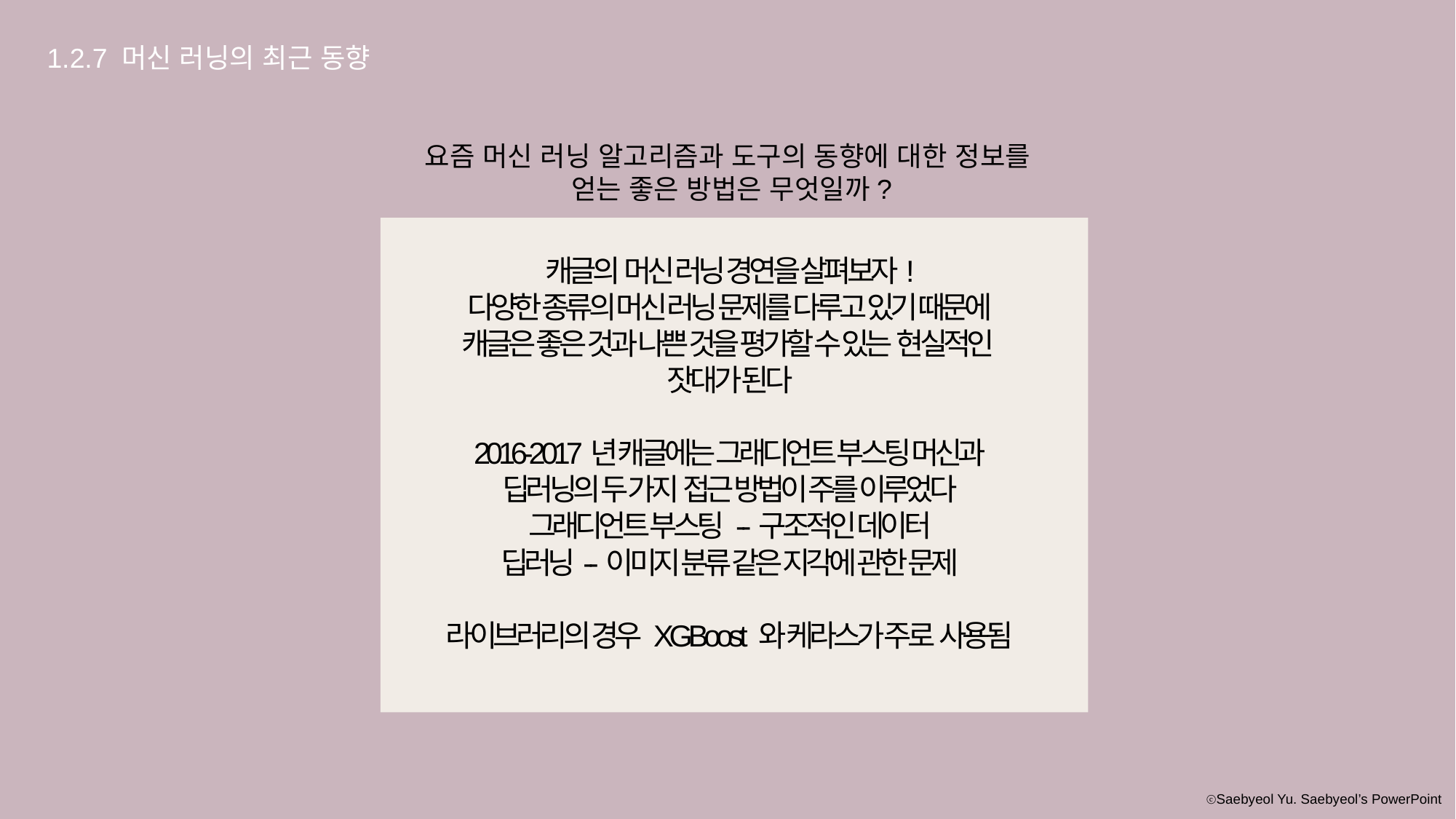

1.2.7 머신 러닝의 최근 동향
요즘 머신 러닝 알고리즘과 도구의 동향에 대한 정보를
얻는 좋은 방법은 무엇일까?

캐글의  머신 러닝 경연을 살펴보자!
다양한 종류의 머신 러닝 문제를 다루고 있기 때문에
캐글은 좋은 것과 나쁜 것을 평가할 수 있는  현실적인
잣대가 된다

2016-2017년 캐글에는 그래디언트 부스팅 머신과
딥러닝의 두 가지  접근 방법이 주를 이루었다
그래디언트 부스팅 --구조적인 데이터
딥러닝--이미지 분류 같은 지각에 관한 문제

라이브러리의 경우 XGBoost 와 케라스가 주로  사용됨